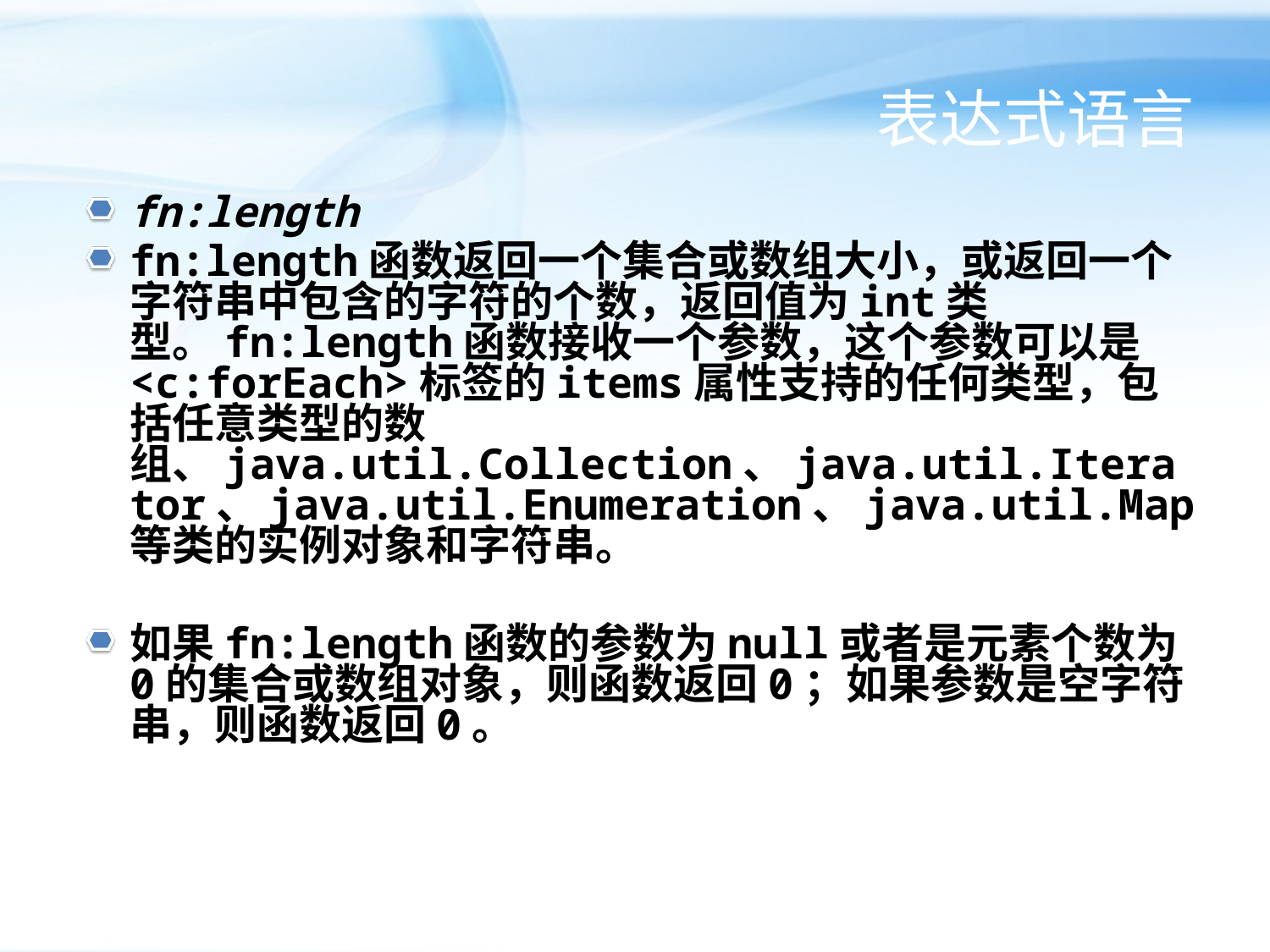

# 表达式语言
fn:length
fn:length函数返回一个集合或数组大小，或返回一个字符串中包含的字符的个数，返回值为int类型。fn:length函数接收一个参数，这个参数可以是<c:forEach>标签的items属性支持的任何类型，包括任意类型的数组、java.util.Collection、java.util.Iterator、java.util.Enumeration、java.util.Map等类的实例对象和字符串。

如果fn:length函数的参数为null或者是元素个数为0的集合或数组对象，则函数返回0；如果参数是空字符串，则函数返回0。